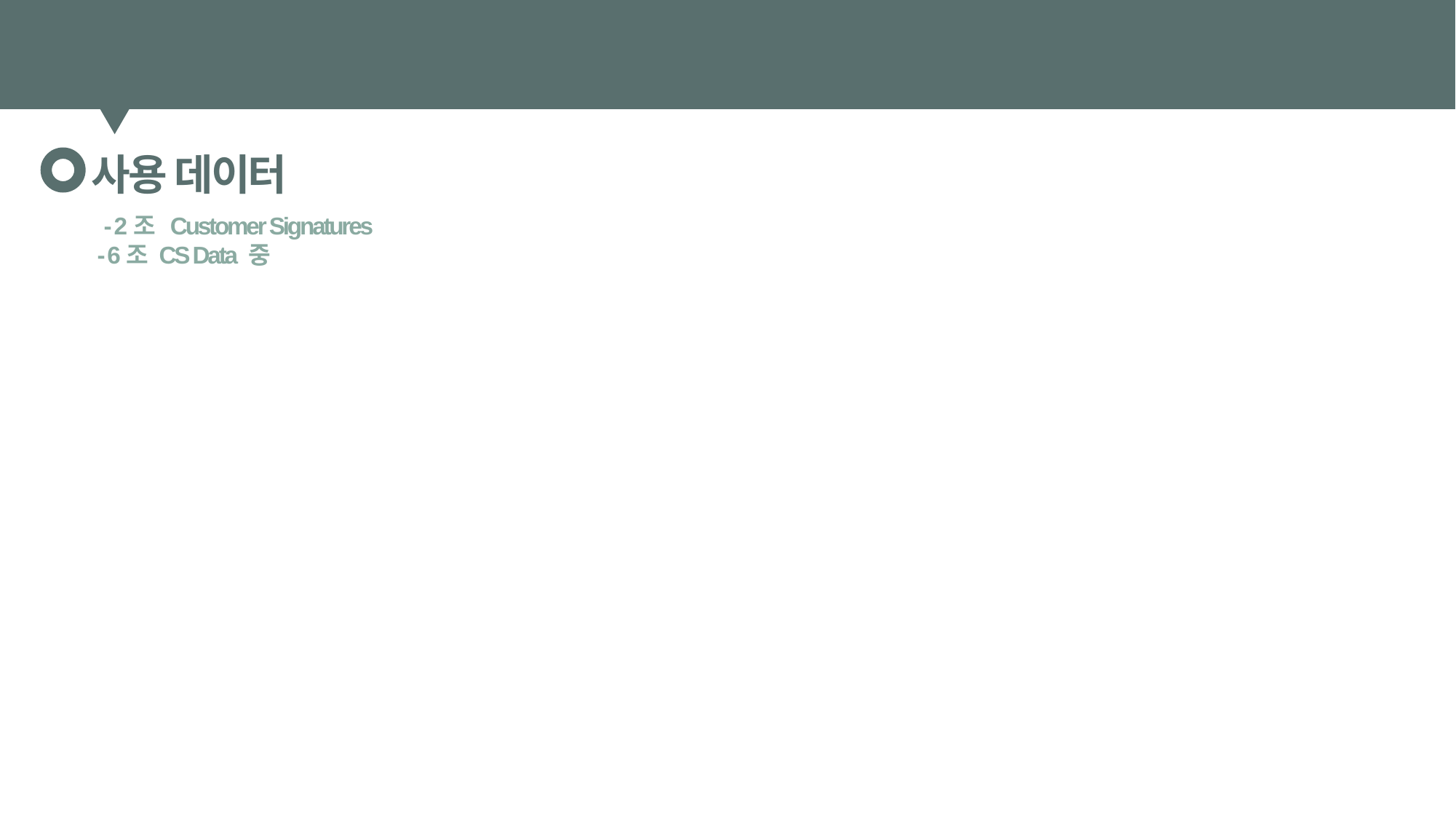

1. Data

사용 데이터

 - 2조  Customer Signatures
- 6조 CS Data 중